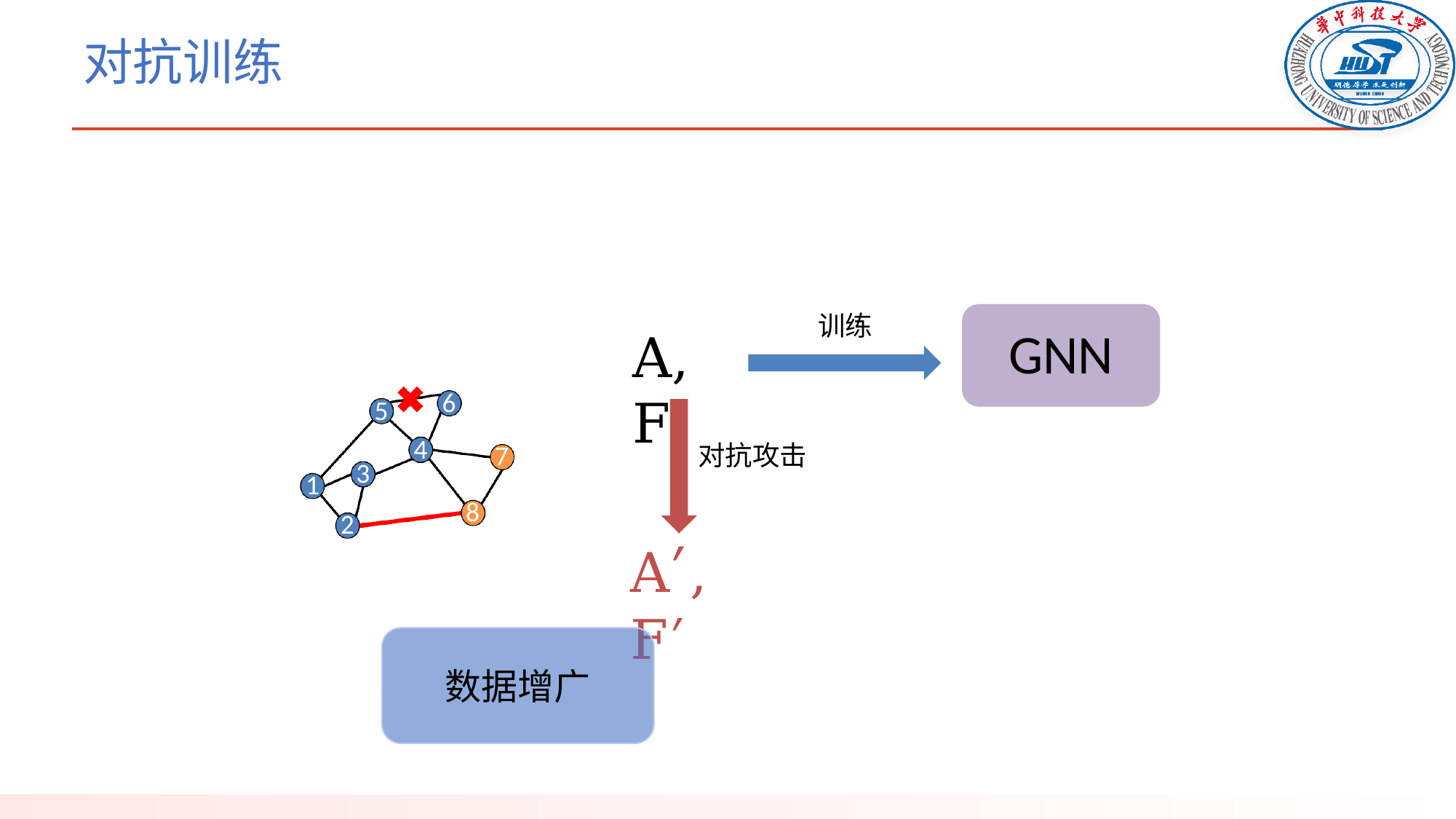

# 对抗训练

训练
GNN
A, F

6

5

4
对抗攻击
7
3
1
8
2
A′, F′
数据增广